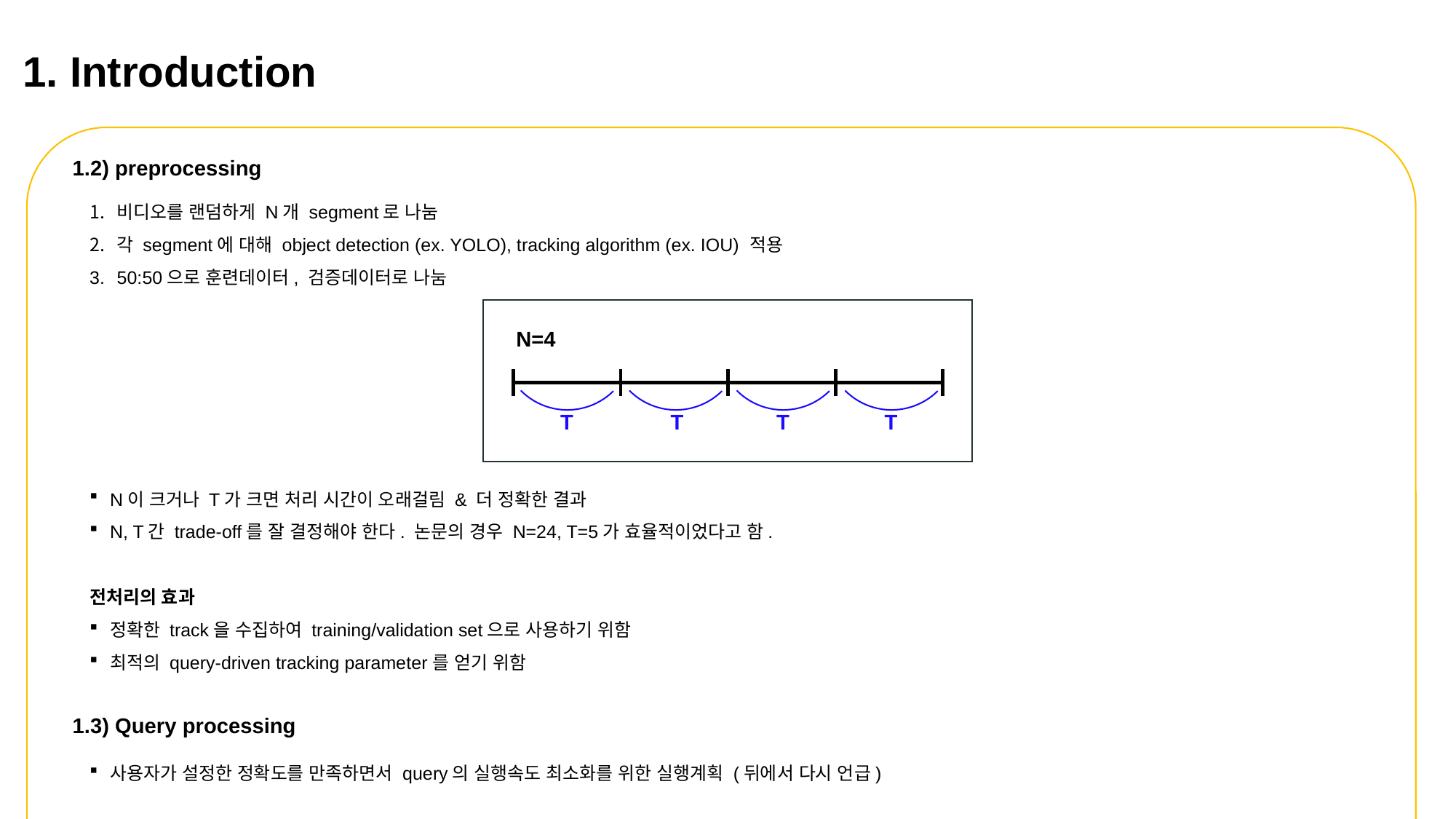

1. Introduction

1.2) preprocessing
비디오를 랜덤하게 N개 segment로 나눔
각 segment에 대해 object detection (ex. YOLO), tracking algorithm (ex. IOU) 적용
50:50으로 훈련데이터, 검증데이터로 나눔

N=4
T
T
T
T
N이 크거나 T가 크면 처리 시간이 오래걸림 & 더 정확한 결과
N, T간 trade-off를 잘 결정해야 한다. 논문의 경우 N=24, T=5가 효율적이었다고 함.

전처리의 효과
정확한 track을 수집하여 training/validation set으로 사용하기 위함
최적의 query-driven tracking parameter를 얻기 위함
1.3) Query processing
사용자가 설정한 정확도를 만족하면서 query의 실행속도 최소화를 위한 실행계획 (뒤에서 다시 언급)